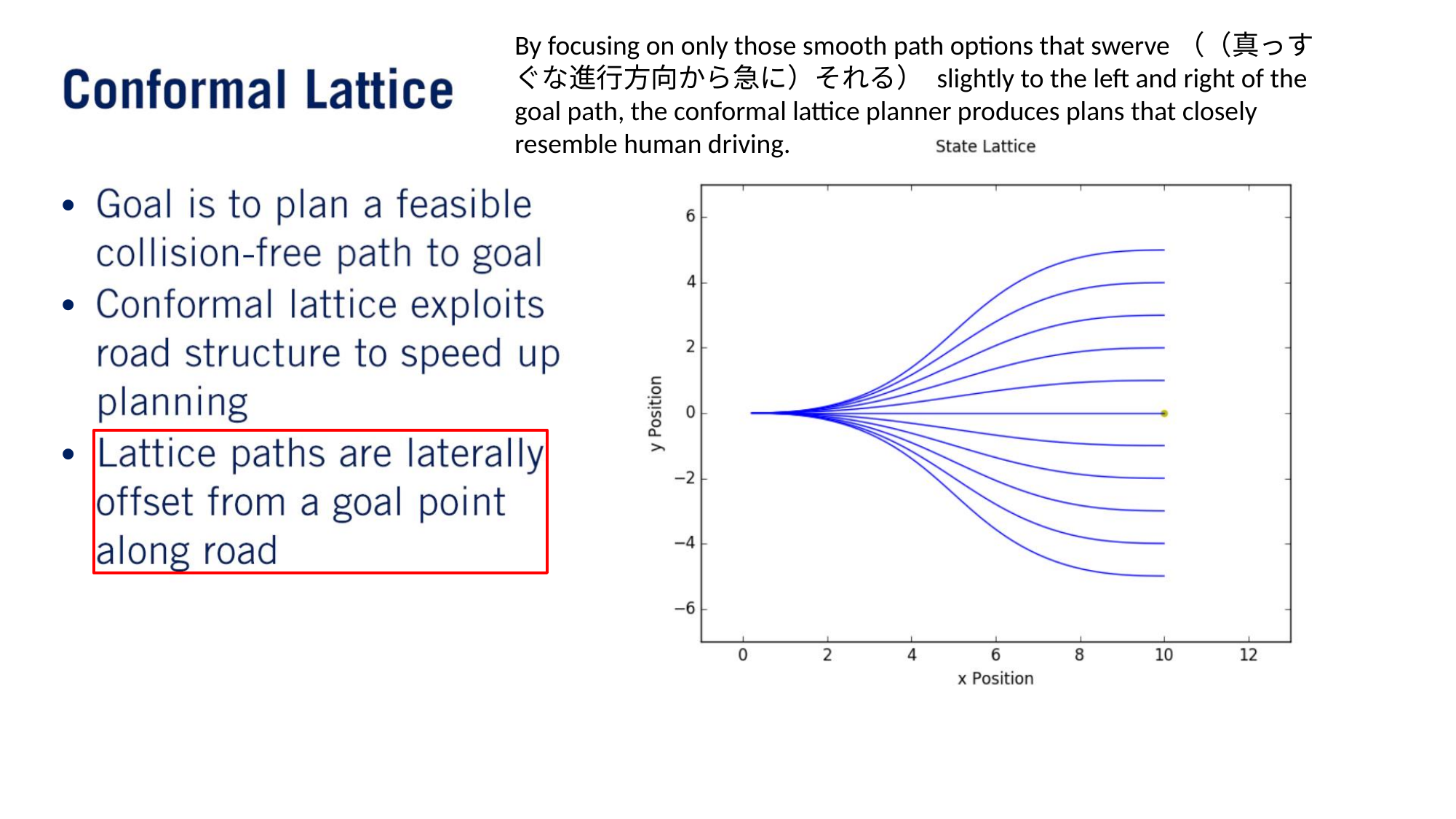

By focusing on only those smooth path options that swerve（（真っすぐな進行方向から急に）それる） slightly to the left and right of the goal path, the conformal lattice planner produces plans that closely resemble human driving.
•
•
•